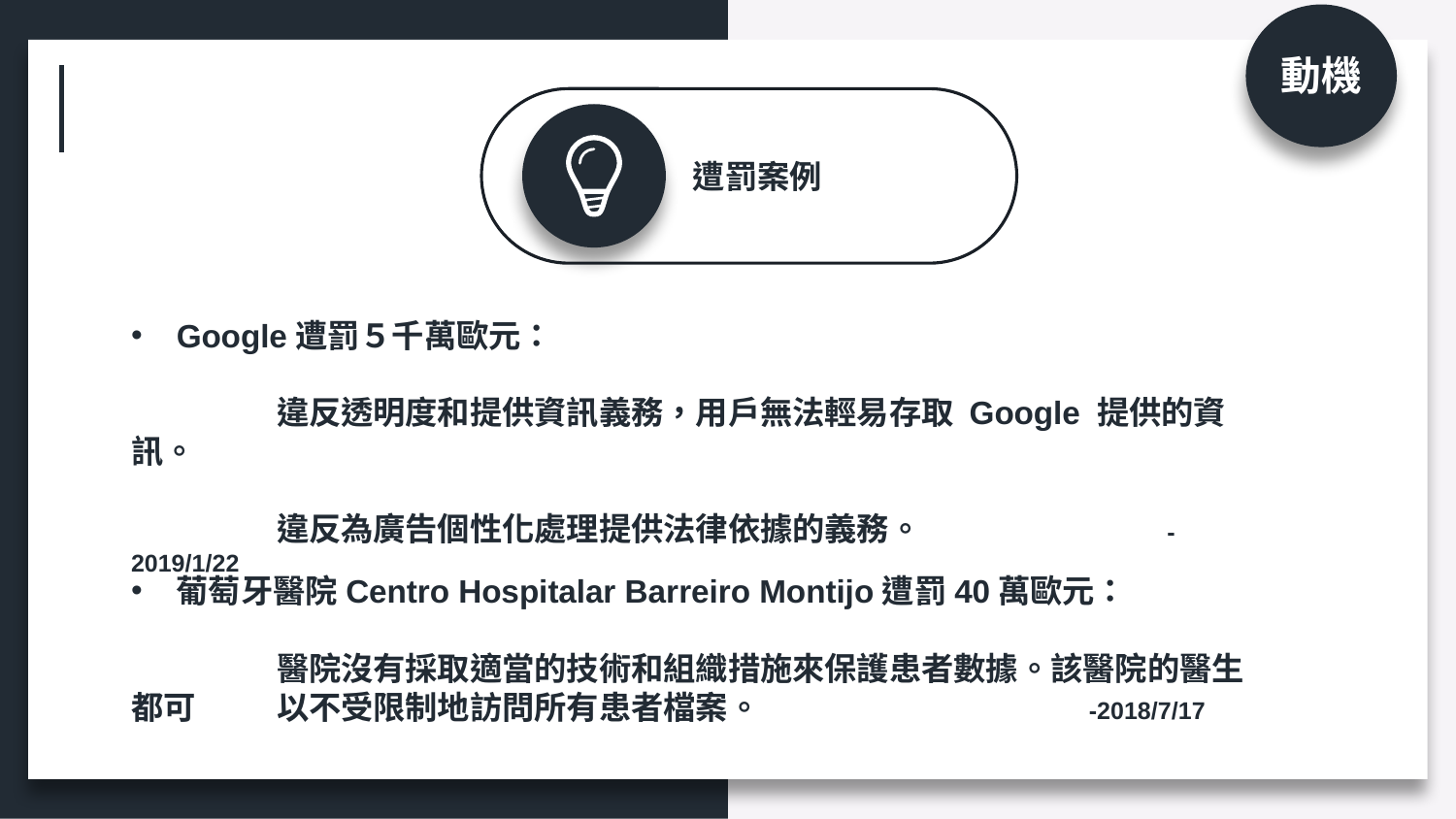

動機

遭罰案例

Google遭罰５千萬歐元：

	違反透明度和提供資訊義務，用戶無法輕易存取 Google 提供的資訊。

	違反為廣告個性化處理提供法律依據的義務。                 	  -2019/1/22
葡萄牙醫院Centro Hospitalar Barreiro Montijo遭罰40萬歐元：

	醫院沒有採取適當的技術和組織措施來保護患者數據。該醫院的醫生都可	以不受限制地訪問所有患者檔案。                                            -2018/7/17